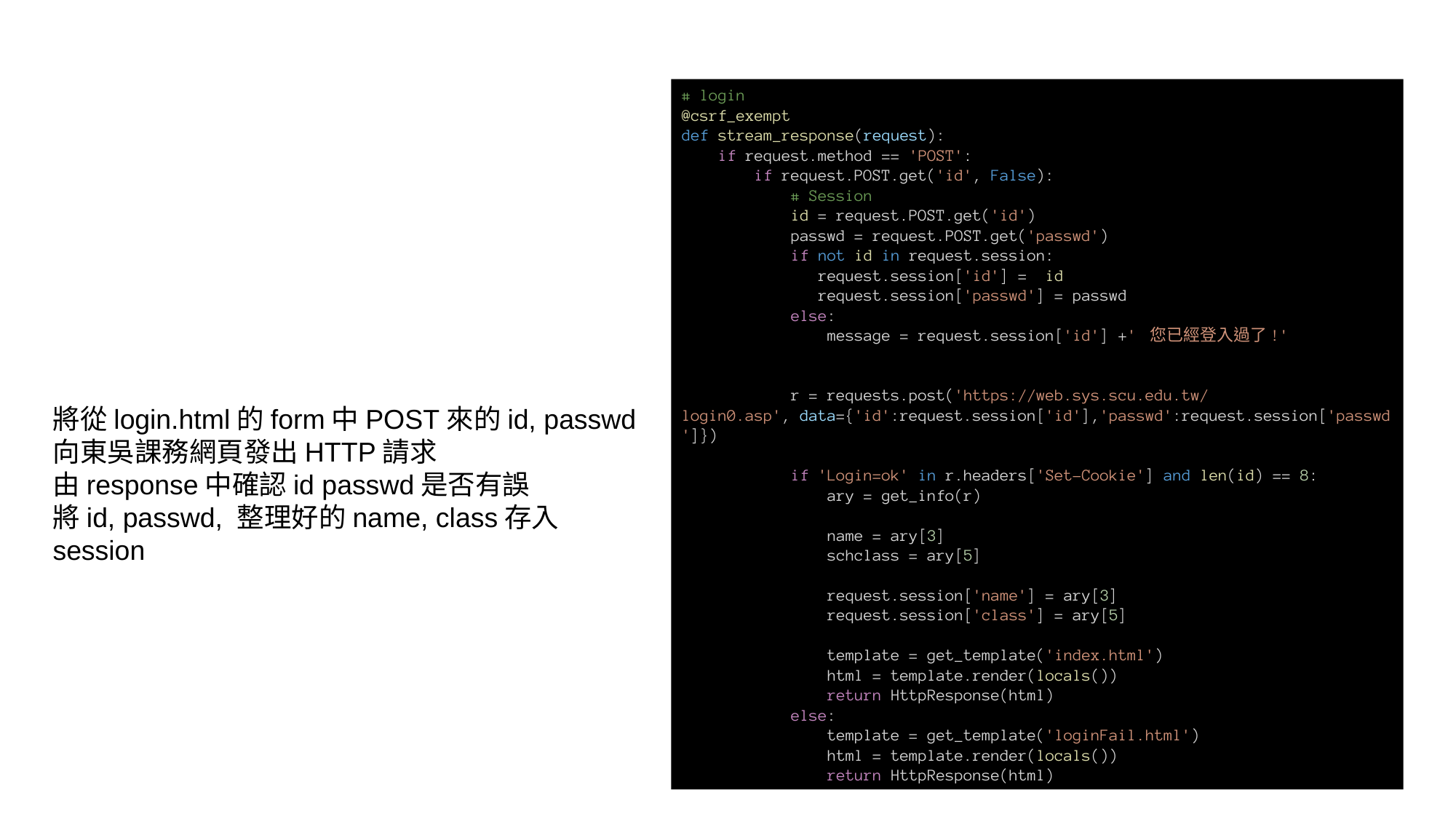

# login
@csrf_exempt
def stream_response(request):
    if request.method == 'POST':
        if request.POST.get('id', False):
            # Session
            id = request.POST.get('id')
            passwd = request.POST.get('passwd')
            if not id in request.session:
               request.session['id'] =  id
               request.session['passwd'] = passwd
            else:
                message = request.session['id'] +' 您已經登入過了!'
            r = requests.post('https://web.sys.scu.edu.tw/login0.asp', data={'id':request.session['id'],'passwd':request.session['passwd']})
            if 'Login=ok' in r.headers['Set-Cookie'] and len(id) == 8:
                ary = get_info(r)
                name = ary[3]
                schclass = ary[5]
                request.session['name'] = ary[3]
                request.session['class'] = ary[5]
                template = get_template('index.html')
                html = template.render(locals())
                return HttpResponse(html)
            else:
                template = get_template('loginFail.html')
                html = template.render(locals())
                return HttpResponse(html)
將從login.html的form中POST來的id, passwd
向東吳課務網頁發出HTTP請求
由response中確認id passwd是否有誤
將id, passwd, 整理好的name, class存入session